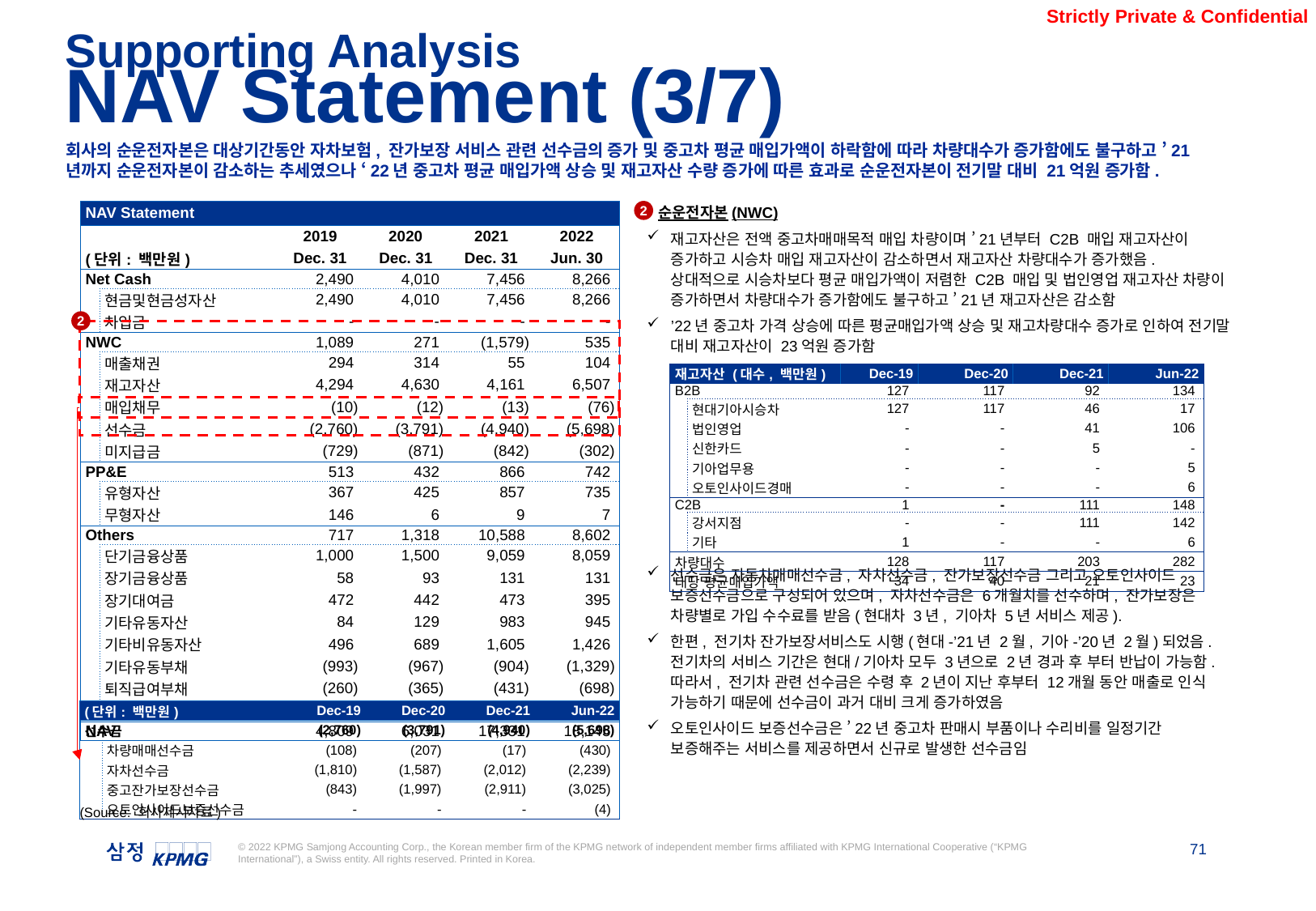

Supporting Analysis
NAV Statement (3/7)
회사의 순운전자본은 대상기간동안 자차보험, 잔가보장 서비스 관련 선수금의 증가 및 중고차 평균 매입가액이 하락함에 따라 차량대수가 증가함에도 불구하고 ’21년까지 순운전자본이 감소하는 추세였으나 ‘22년 중고차 평균 매입가액 상승 및 재고자산 수량 증가에 따른 효과로 순운전자본이 전기말 대비 21억원 증가함.
2
| NAV Statement |  |  |  |  |  |
| --- | --- | --- | --- | --- | --- |
|  |  | 2019 | 2020 | 2021 | 2022 |
| (단위: 백만원) |  | Dec. 31 | Dec. 31 | Dec. 31 | Jun. 30 |
| Net Cash |  | 2,490 | 4,010 | 7,456 | 8,266 |
|  | 현금및현금성자산 | 2,490 | 4,010 | 7,456 | 8,266 |
|  | 차입금 | - | - | - | - |
| NWC |  | 1,089 | 271 | (1,579) | 535 |
|  | 매출채권 | 294 | 314 | 55 | 104 |
|  | 재고자산 | 4,294 | 4,630 | 4,161 | 6,507 |
|  | 매입채무 | (10) | (12) | (13) | (76) |
|  | 선수금 | (2,760) | (3,791) | (4,940) | (5,698) |
|  | 미지급금 | (729) | (871) | (842) | (302) |
| PP&E |  | 513 | 432 | 866 | 742 |
|  | 유형자산 | 367 | 425 | 857 | 735 |
|  | 무형자산 | 146 | 6 | 9 | 7 |
| Others |  | 717 | 1,318 | 10,588 | 8,602 |
|  | 단기금융상품 | 1,000 | 1,500 | 9,059 | 8,059 |
|  | 장기금융상품 | 58 | 93 | 131 | 131 |
|  | 장기대여금 | 472 | 442 | 473 | 395 |
|  | 기타유동자산 | 84 | 129 | 983 | 945 |
|  | 기타비유동자산 | 496 | 689 | 1,605 | 1,426 |
|  | 기타유동부채 | (993) | (967) | (904) | (1,329) |
|  | 퇴직급여부채 | (260) | (365) | (431) | (698) |
|  | 자차충당금 | (139) | (203) | (329) | (329) |
| NAV |  | 4,809 | 6,031 | 17,331 | 18,145 |
순운전자본(NWC)
재고자산은 전액 중고차매매목적 매입 차량이며 ’21년부터 C2B 매입 재고자산이 증가하고 시승차 매입 재고자산이 감소하면서 재고자산 차량대수가 증가했음. 상대적으로 시승차보다 평균 매입가액이 저렴한 C2B 매입 및 법인영업 재고자산 차량이 증가하면서 차량대수가 증가함에도 불구하고 ’21년 재고자산은 감소함
’22년 중고차 가격 상승에 따른 평균매입가액 상승 및 재고차량대수 증가로 인하여 전기말 대비 재고자산이 23억원 증가함

선수금은 자동차매매선수금, 자차선수금, 잔가보장선수금 그리고 오토인사이드 보증선수금으로 구성되어 있으며, 자차선수금은 6개월치를 선수하며, 잔가보장은 차량별로 가입 수수료를 받음(현대차 3년, 기아차 5년 서비스 제공).
한편, 전기차 잔가보장서비스도 시행(현대-’21년 2월, 기아-’20년 2월)되었음. 전기차의 서비스 기간은 현대/기아차 모두 3년으로 2년 경과 후 부터 반납이 가능함. 따라서, 전기차 관련 선수금은 수령 후 2년이 지난 후부터 12개월 동안 매출로 인식 가능하기 때문에 선수금이 과거 대비 크게 증가하였음
오토인사이드 보증선수금은 ’22년 중고차 판매시 부품이나 수리비를 일정기간 보증해주는 서비스를 제공하면서 신규로 발생한 선수금임

2

| 재고자산 (대수, 백만원) |  | Dec-19 | Dec-20 | Dec-21 | Jun-22 |
| --- | --- | --- | --- | --- | --- |
| B2B |  | 127 | 117 | 92 | 134 |
|  | 현대기아시승차 | 127 | 117 | 46 | 17 |
|  | 법인영업 | - | - | 41 | 106 |
|  | 신한카드 | - | - | 5 | - |
|  | 기아업무용 | - | - | - | 5 |
|  | 오토인사이드경매 | - | - | - | 6 |
| C2B |  | 1 | - | 111 | 148 |
|  | 강서지점 | - | - | 111 | 142 |
|  | 기타 | 1 | - | - | 6 |
| 차량대수 |  | 128 | 117 | 203 | 282 |
| 대당 평균매입가액 |  | 34 | 40 | 21 | 23 |

| (단위: 백만원) |  | Dec-19 | Dec-20 | Dec-21 | Jun-22 |
| --- | --- | --- | --- | --- | --- |
| 선수금 |  | (2,760) | (3,791) | (4,940) | (5,698) |
|  | 차량매매선수금 | (108) | (207) | (17) | (430) |
|  | 자차선수금 | (1,810) | (1,587) | (2,012) | (2,239) |
|  | 중고잔가보장선수금 | (843) | (1,997) | (2,911) | (3,025) |
|  | 오토인사이드보증선수금 | - | - | - | (4) |
(Source: 회사제시자료)